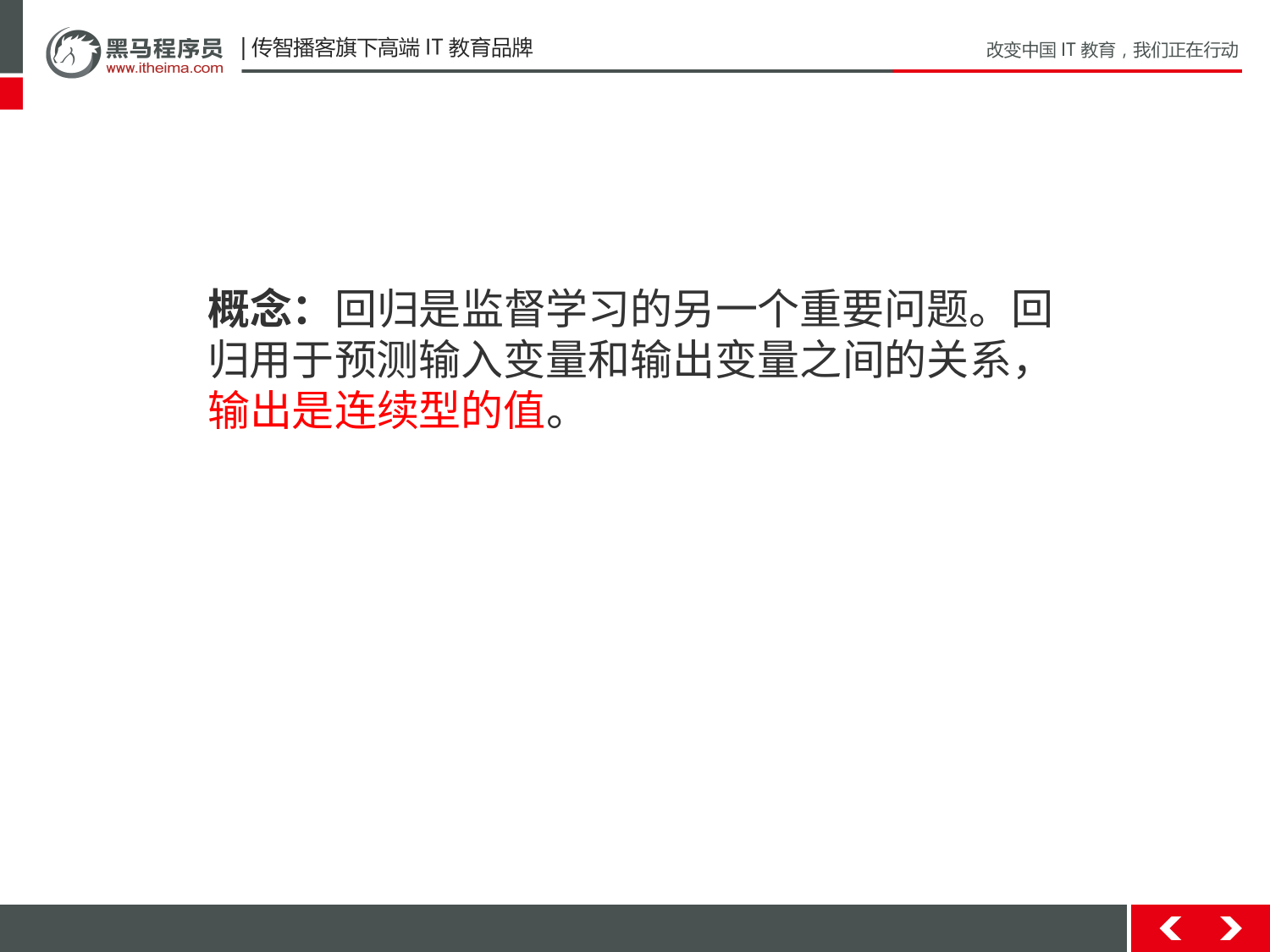

概念：回归是监督学习的另一个重要问题。回归用于预测输入变量和输出变量之间的关系，输出是连续型的值。